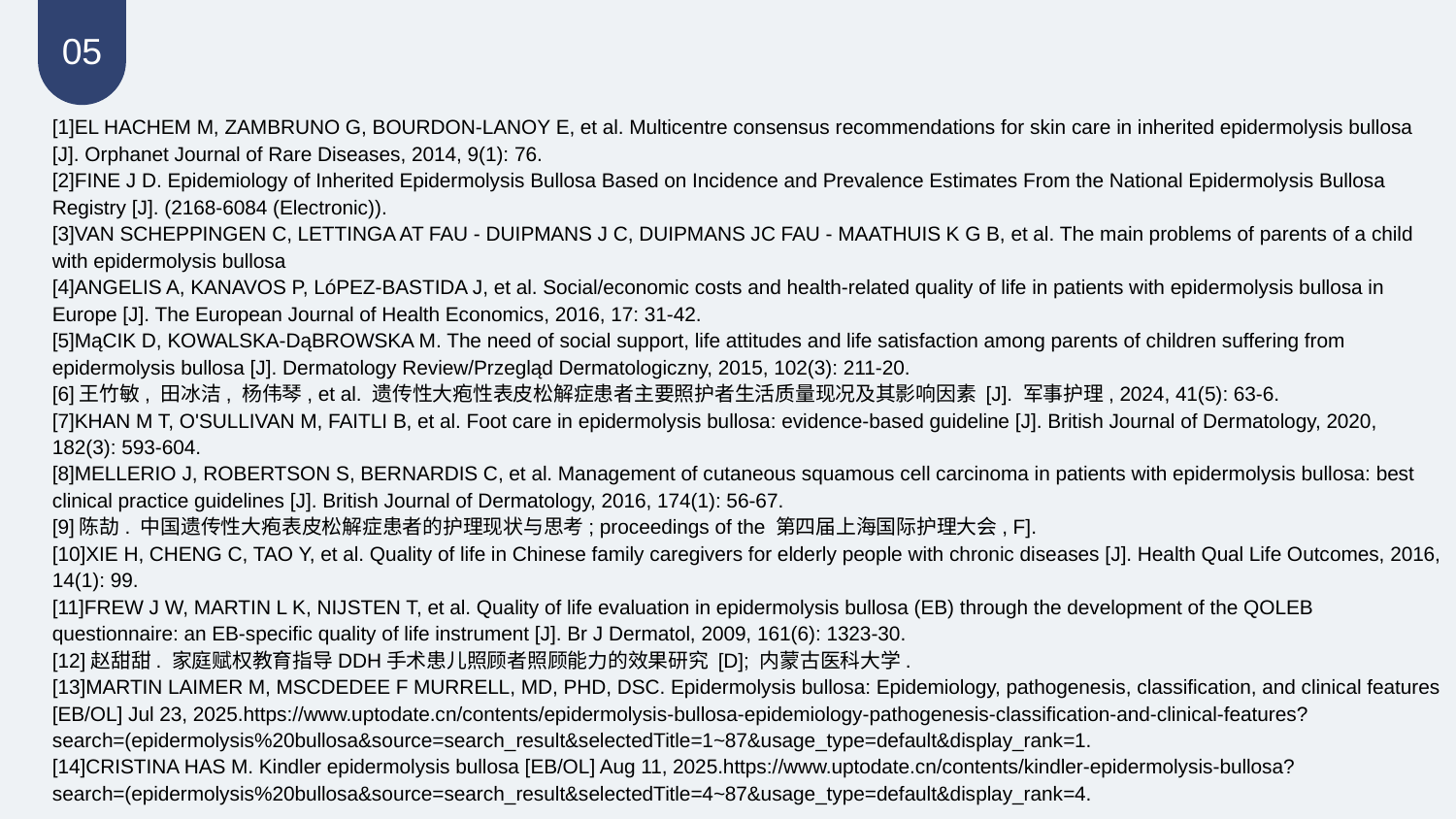

05
[1]EL HACHEM M, ZAMBRUNO G, BOURDON-LANOY E, et al. Multicentre consensus recommendations for skin care in inherited epidermolysis bullosa [J]. Orphanet Journal of Rare Diseases, 2014, 9(1): 76.
[2]FINE J D. Epidemiology of Inherited Epidermolysis Bullosa Based on Incidence and Prevalence Estimates From the National Epidermolysis Bullosa Registry [J]. (2168-6084 (Electronic)).
[3]VAN SCHEPPINGEN C, LETTINGA AT FAU - DUIPMANS J C, DUIPMANS JC FAU - MAATHUIS K G B, et al. The main problems of parents of a child with epidermolysis bullosa
[4]ANGELIS A, KANAVOS P, LóPEZ-BASTIDA J, et al. Social/economic costs and health-related quality of life in patients with epidermolysis bullosa in Europe [J]. The European Journal of Health Economics, 2016, 17: 31-42.
[5]MąCIK D, KOWALSKA-DąBROWSKA M. The need of social support, life attitudes and life satisfaction among parents of children suffering from epidermolysis bullosa [J]. Dermatology Review/Przegląd Dermatologiczny, 2015, 102(3): 211-20.
[6]王竹敏, 田冰洁, 杨伟琴, et al. 遗传性大疱性表皮松解症患者主要照护者生活质量现况及其影响因素 [J]. 军事护理, 2024, 41(5): 63-6.
[7]KHAN M T, O'SULLIVAN M, FAITLI B, et al. Foot care in epidermolysis bullosa: evidence‐based guideline [J]. British Journal of Dermatology, 2020, 182(3): 593-604.
[8]MELLERIO J, ROBERTSON S, BERNARDIS C, et al. Management of cutaneous squamous cell carcinoma in patients with epidermolysis bullosa: best clinical practice guidelines [J]. British Journal of Dermatology, 2016, 174(1): 56-67.
[9]陈劼. 中国遗传性大疱表皮松解症患者的护理现状与思考; proceedings of the 第四届上海国际护理大会, F].
[10]XIE H, CHENG C, TAO Y, et al. Quality of life in Chinese family caregivers for elderly people with chronic diseases [J]. Health Qual Life Outcomes, 2016, 14(1): 99.
[11]FREW J W, MARTIN L K, NIJSTEN T, et al. Quality of life evaluation in epidermolysis bullosa (EB) through the development of the QOLEB questionnaire: an EB-specific quality of life instrument [J]. Br J Dermatol, 2009, 161(6): 1323-30.
[12]赵甜甜. 家庭赋权教育指导DDH手术患儿照顾者照顾能力的效果研究 [D]; 内蒙古医科大学.
[13]MARTIN LAIMER M, MSCDEDEE F MURRELL, MD, PHD, DSC. Epidermolysis bullosa: Epidemiology, pathogenesis, classification, and clinical features [EB/OL] Jul 23, 2025.https://www.uptodate.cn/contents/epidermolysis-bullosa-epidemiology-pathogenesis-classification-and-clinical-features?search=(epidermolysis%20bullosa&source=search_result&selectedTitle=1~87&usage_type=default&display_rank=1.
[14]CRISTINA HAS M. Kindler epidermolysis bullosa [EB/OL] Aug 11, 2025.https://www.uptodate.cn/contents/kindler-epidermolysis-bullosa?search=(epidermolysis%20bullosa&source=search_result&selectedTitle=4~87&usage_type=default&display_rank=4.
69